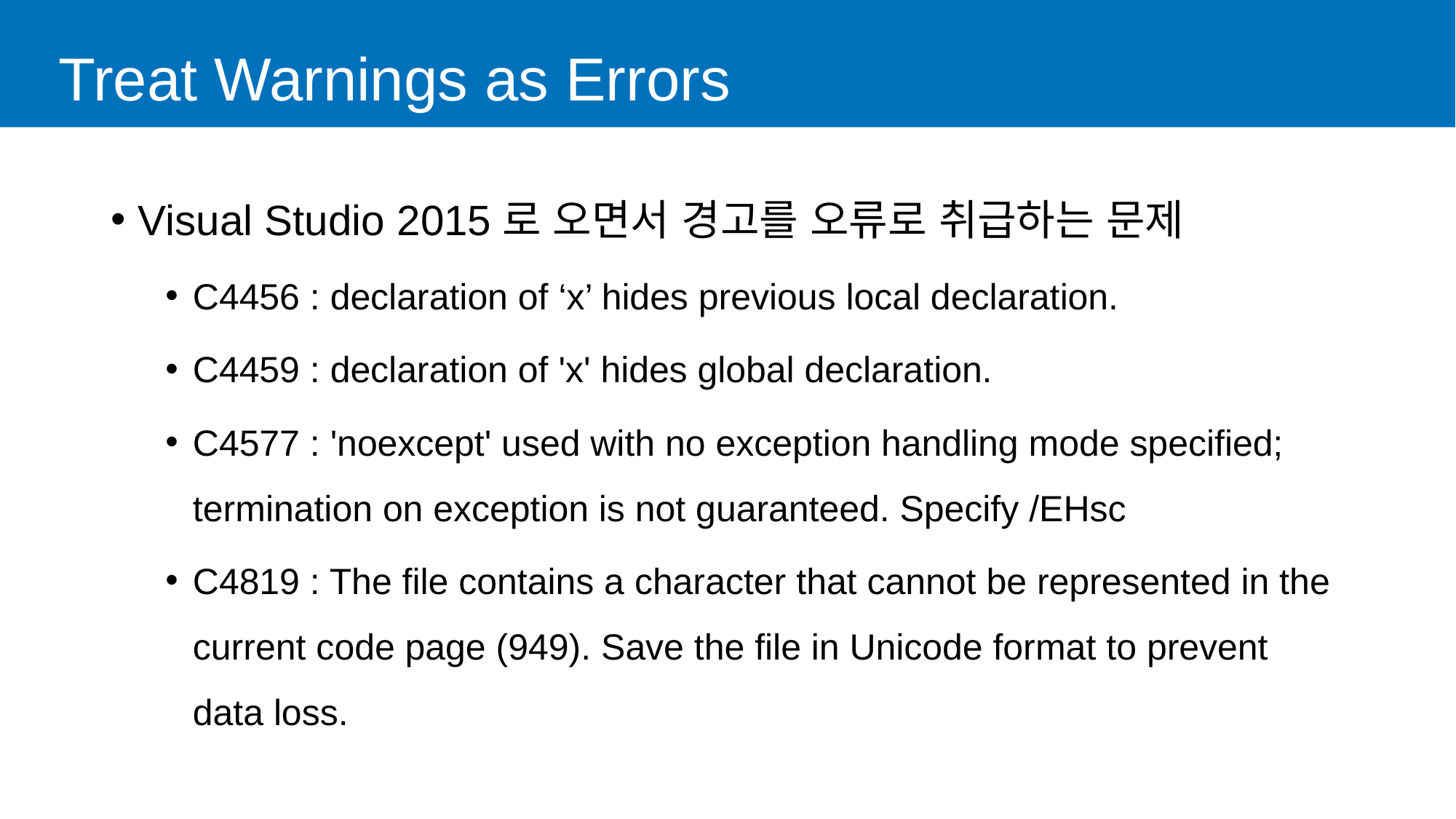

# Treat Warnings as Errors
Visual Studio 2015로 오면서 경고를 오류로 취급하는 문제
C4456 : declaration of ‘x’ hides previous local declaration.
C4459 : declaration of 'x' hides global declaration.
C4577 : 'noexcept' used with no exception handling mode specified; termination on exception is not guaranteed. Specify /EHsc
C4819 : The file contains a character that cannot be represented in the current code page (949). Save the file in Unicode format to prevent data loss.